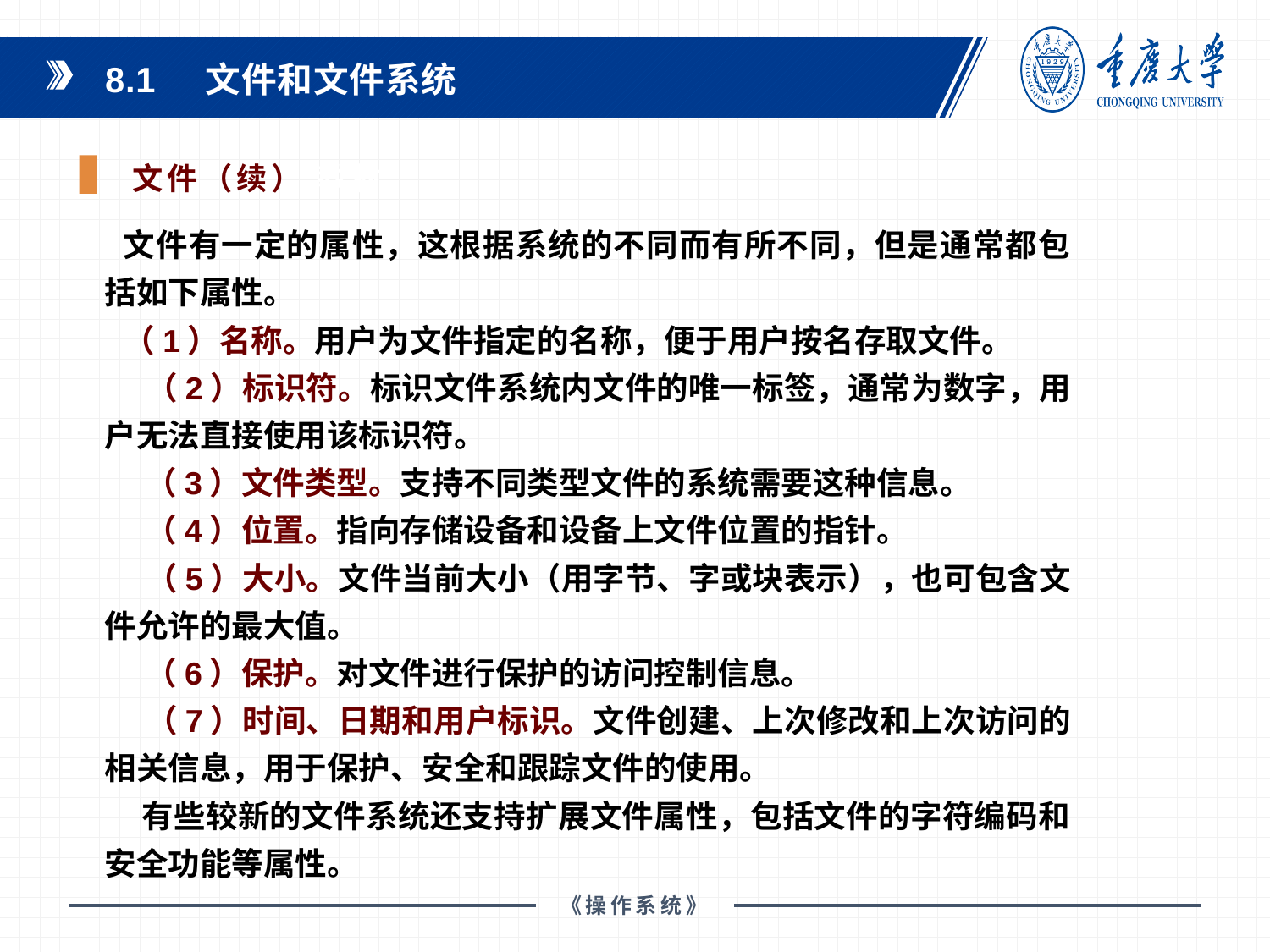

8.1    文件和文件系统
文件（续） 教材：

文件有一定的属性，这根据系统的不同而有所不同，但是通常都包括如下属性。
（1）名称。用户为文件指定的名称，便于用户按名存取文件。
  （2）标识符。标识文件系统内文件的唯一标签，通常为数字，用户无法直接使用该标识符。
  （3）文件类型。支持不同类型文件的系统需要这种信息。
  （4）位置。指向存储设备和设备上文件位置的指针。
  （5）大小。文件当前大小（用字节、字或块表示），也可包含文件允许的最大值。
  （6）保护。对文件进行保护的访问控制信息。
  （7）时间、日期和用户标识。文件创建、上次修改和上次访问的相关信息，用于保护、安全和跟踪文件的使用。
有些较新的文件系统还支持扩展文件属性，包括文件的字符编码和安全功能等属性。